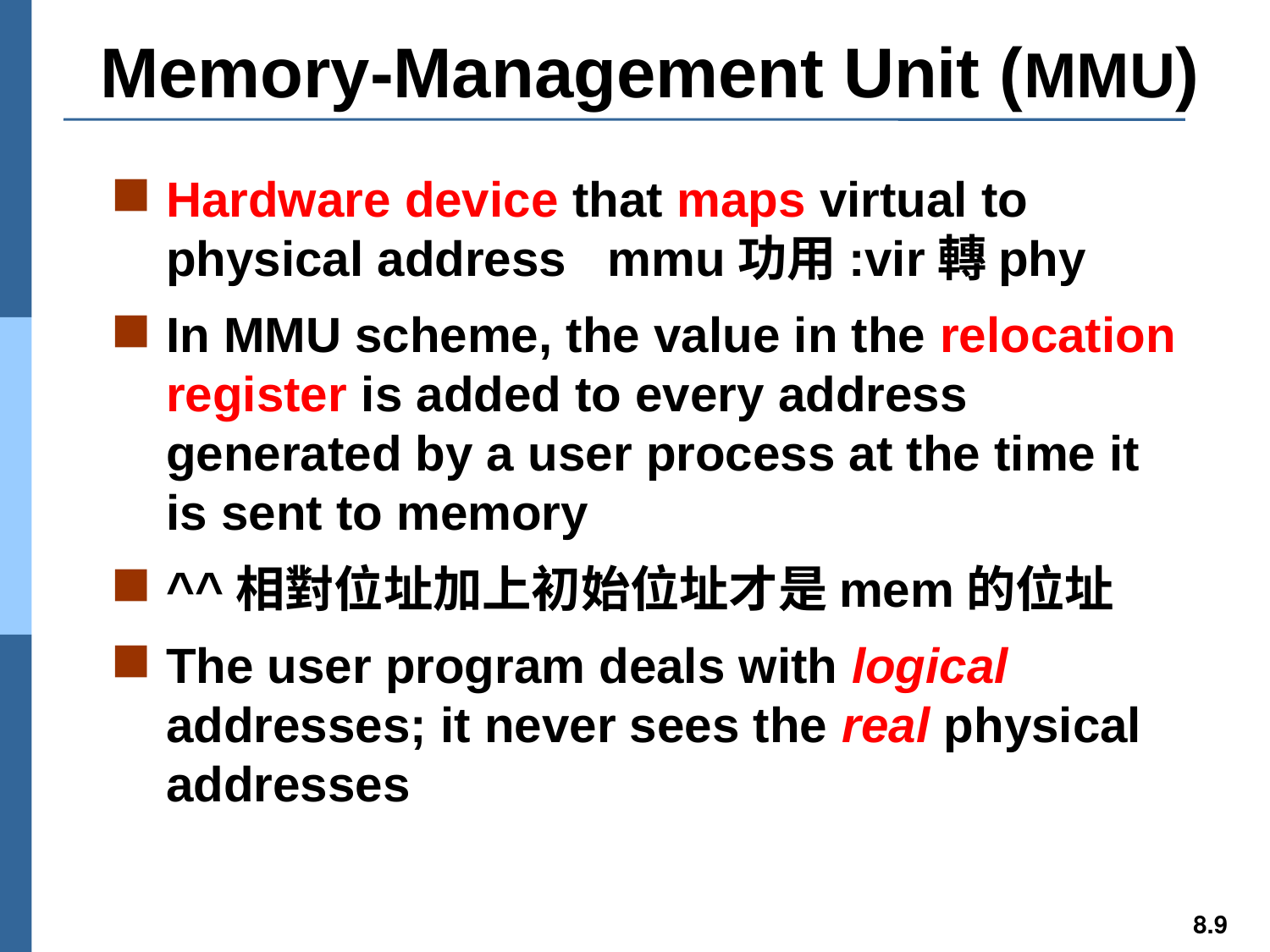

# Memory-Management Unit (MMU)
Hardware device that maps virtual to physical address   mmu功用:vir轉phy
In MMU scheme, the value in the relocation register is added to every address generated by a user process at the time it is sent to memory
^^相對位址加上初始位址才是mem的位址
The user program deals with logical addresses; it never sees the real physical addresses